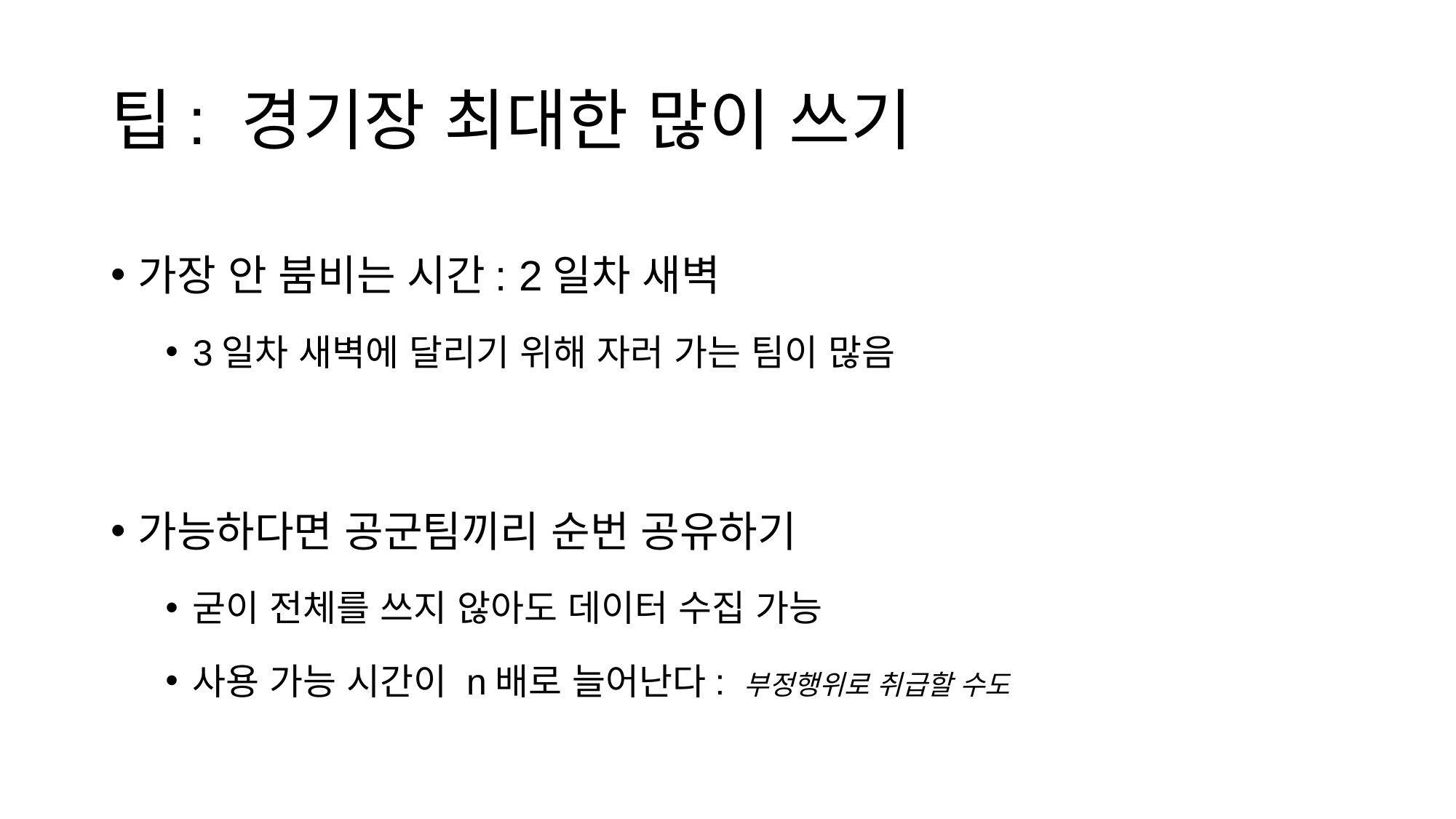

# 팁: 경기장 최대한 많이 쓰기
가장 안 붐비는 시간: 2일차 새벽
3일차 새벽에 달리기 위해 자러 가는 팀이 많음

가능하다면 공군팀끼리 순번 공유하기
굳이 전체를 쓰지 않아도 데이터 수집 가능
사용 가능 시간이 n배로 늘어난다: 부정행위로 취급할 수도